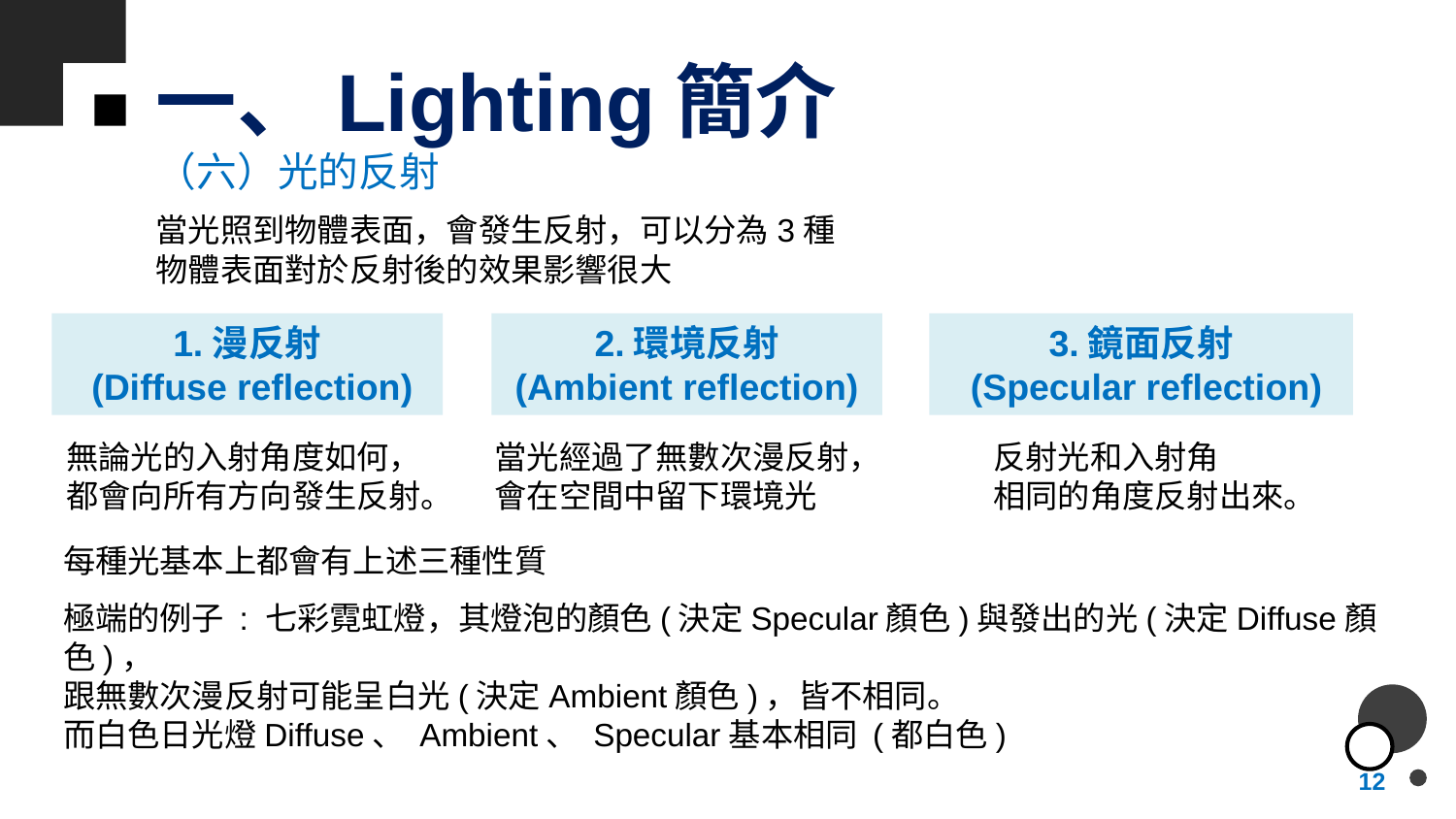

# 一、Lighting簡介
（六）光的反射
當光照到物體表面，會發生反射，可以分為3種
物體表面對於反射後的效果影響很大
1.漫反射
 (Diffuse reflection)
2.環境反射
(Ambient reflection)
3.鏡面反射
 (Specular reflection)
無論光的入射角度如何，
都會向所有方向發生反射。
當光經過了無數次漫反射，
會在空間中留下環境光
反射光和入射角
相同的角度反射出來。
每種光基本上都會有上述三種性質
極端的例子 : 七彩霓虹燈，其燈泡的顏色(決定Specular顏色)與發出的光(決定Diffuse顏色)，
跟無數次漫反射可能呈白光(決定Ambient顏色)，皆不相同。
而白色日光燈Diffuse、 Ambient、 Specular基本相同 (都白色)

12